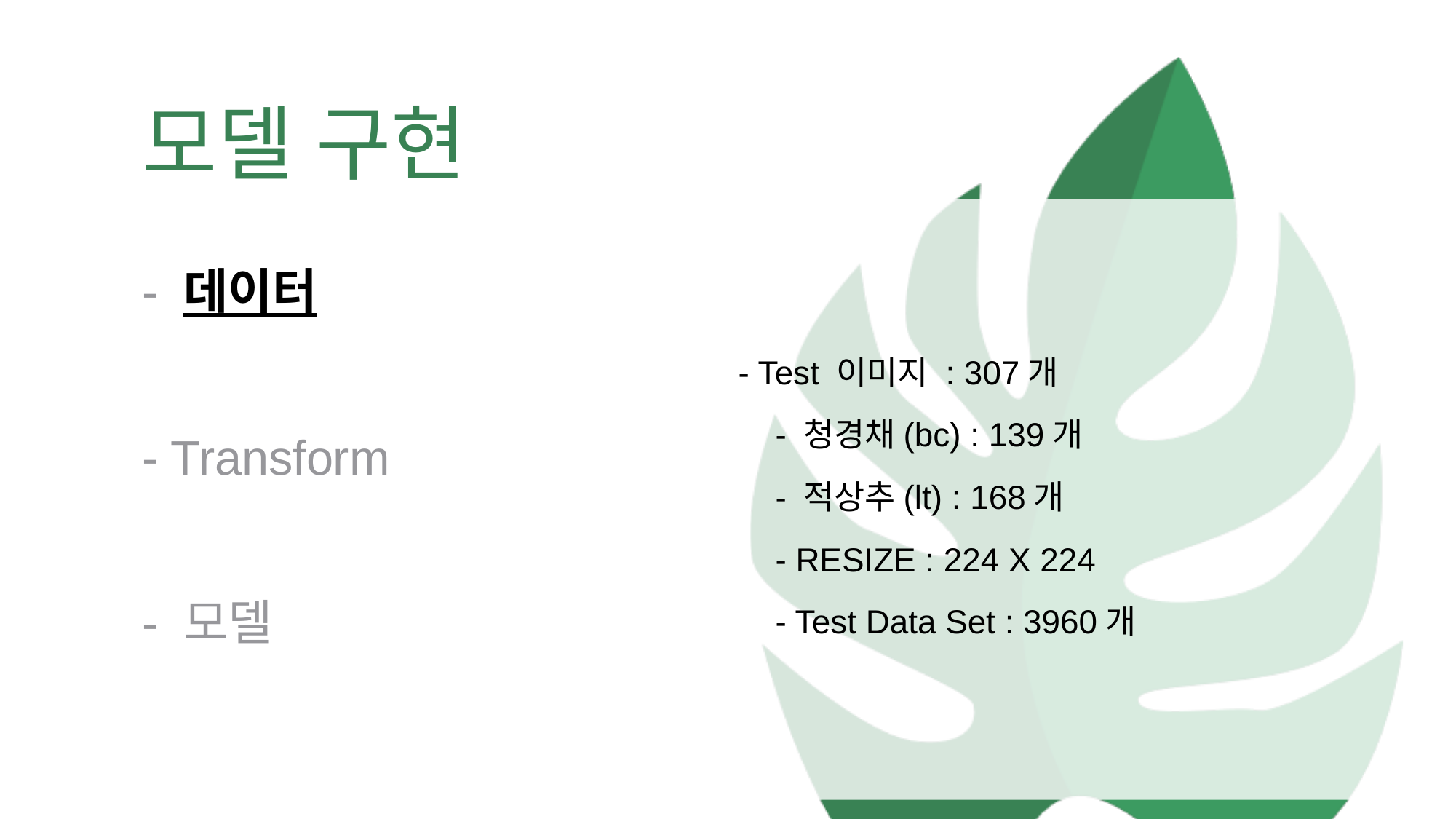

모델 구현
- Test 이미지 : 307개
    - 청경채(bc) : 139개
    - 적상추(lt) : 168개
    - RESIZE : 224 X 224
    - Test Data Set : 3960개
- 데이터

- Transform

- 모델